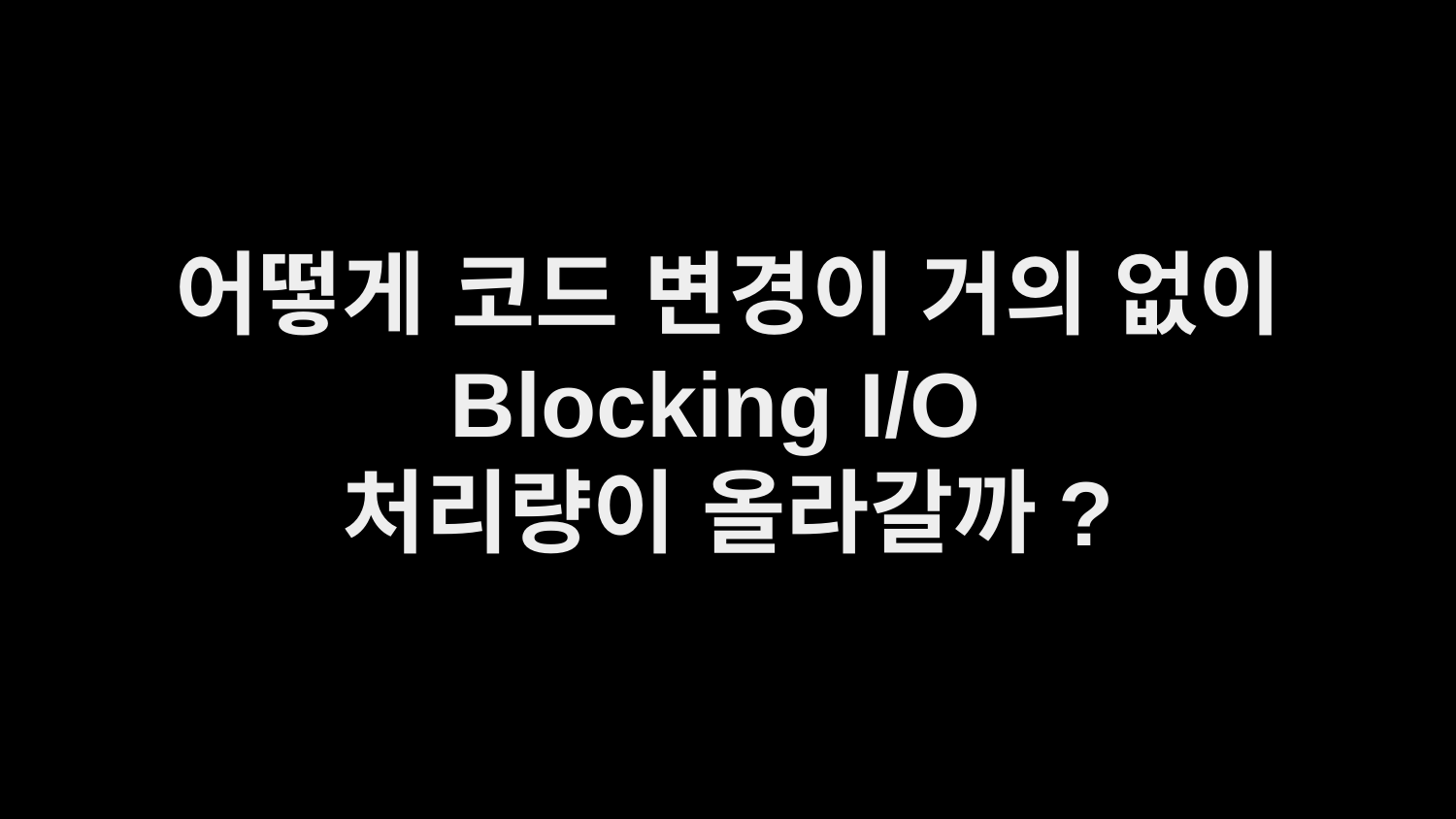

어떻게 코드 변경이 거의 없이 Blocking I/O
처리량이 올라갈까?